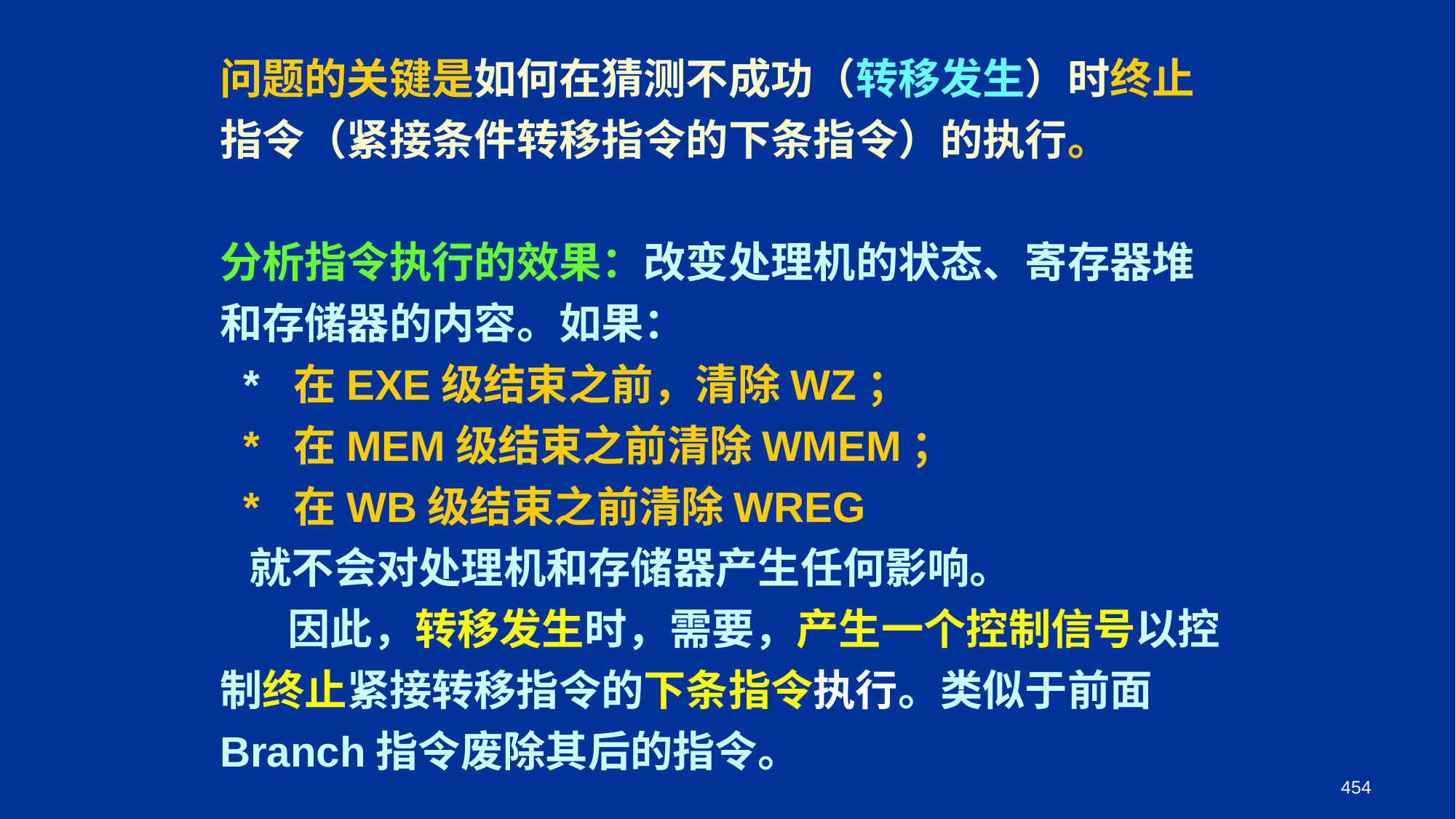

问题的关键是如何在猜测不成功（转移发生）时终止指令（紧接条件转移指令的下条指令）的执行。

分析指令执行的效果：改变处理机的状态、寄存器堆和存储器的内容。如果：
  *  在EXE级结束之前，清除WZ；
  *  在MEM级结束之前清除WMEM；
  *  在WB级结束之前清除WREG
  就不会对处理机和存储器产生任何影响。
      因此，转移发生时，需要，产生一个控制信号以控制终止紧接转移指令的下条指令执行。类似于前面
Branch指令废除其后的指令。

454